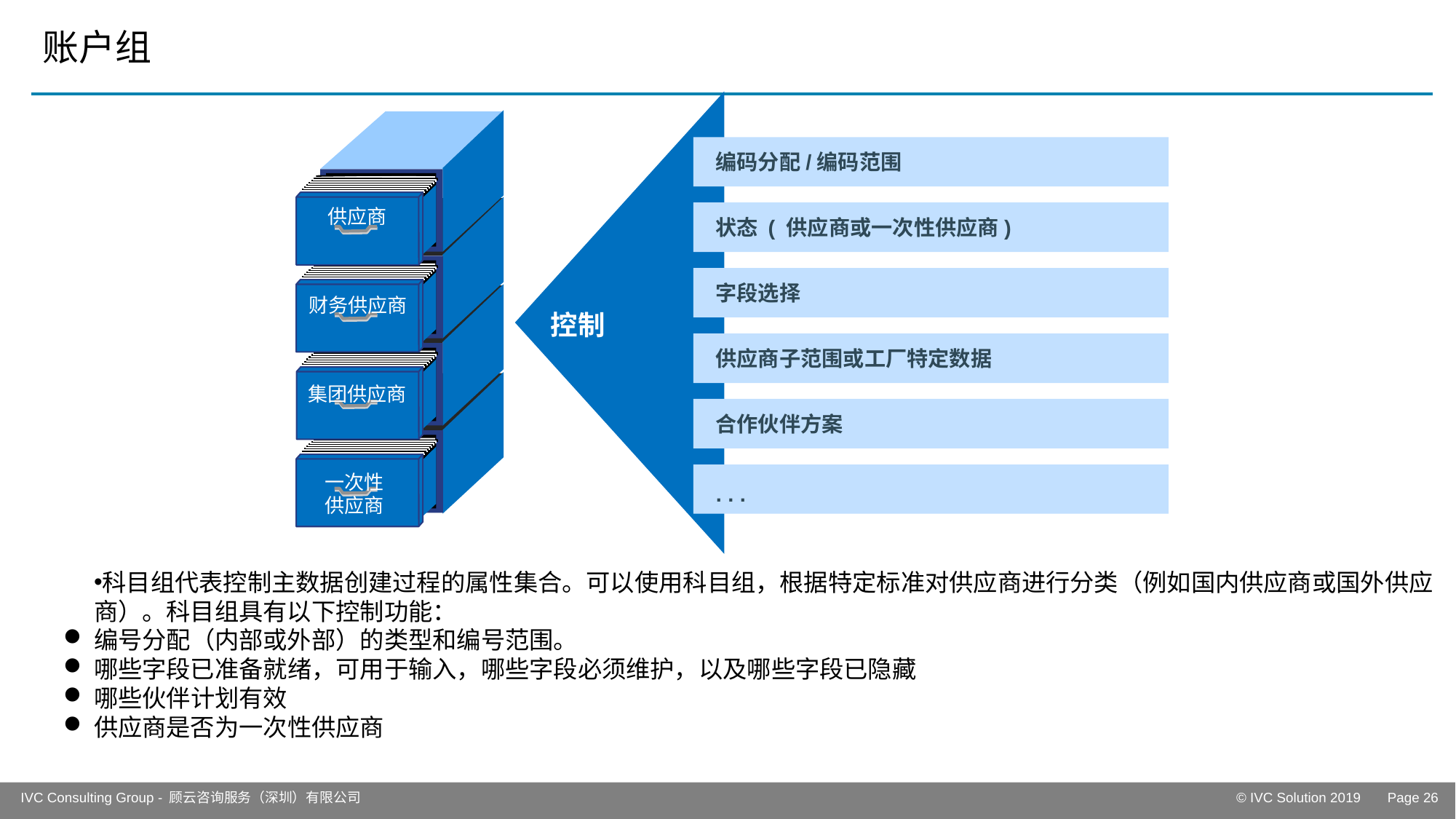

# 账户组

供应商

集团供应商

财务供应商

一次性
供应商

编码分配/编码范围

状态 ( 供应商或一次性供应商)

字段选择

控制

供应商子范围或工厂特定数据

合作伙伴方案

. . .
科目组代表控制主数据创建过程的属性集合。可以使用科目组，根据特定标准对供应商进行分类（例如国内供应商或国外供应商）。科目组具有以下控制功能：
编号分配（内部或外部）的类型和编号范围。
哪些字段已准备就绪，可用于输入，哪些字段必须维护，以及哪些字段已隐藏
哪些伙伴计划有效
供应商是否为一次性供应商